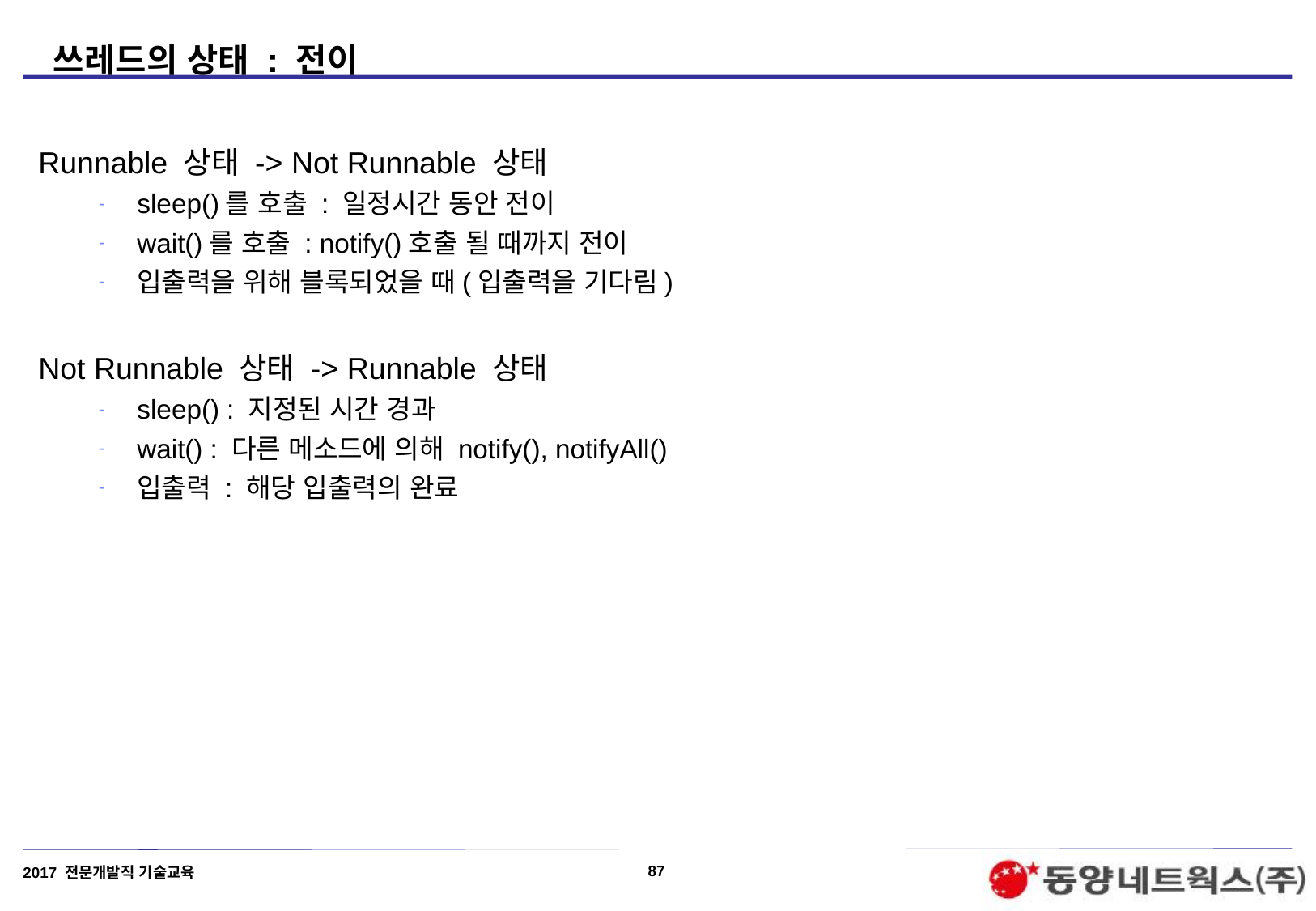

# 쓰레드의 상태 : 전이
Runnable 상태 -> Not Runnable 상태
sleep()를 호출 : 일정시간 동안 전이
wait()를 호출 : notify()호출 될 때까지 전이
입출력을 위해 블록되었을 때(입출력을 기다림)

Not Runnable 상태 -> Runnable 상태
sleep() : 지정된 시간 경과
wait() : 다른 메소드에 의해 notify(), notifyAll()
입출력 : 해당 입출력의 완료